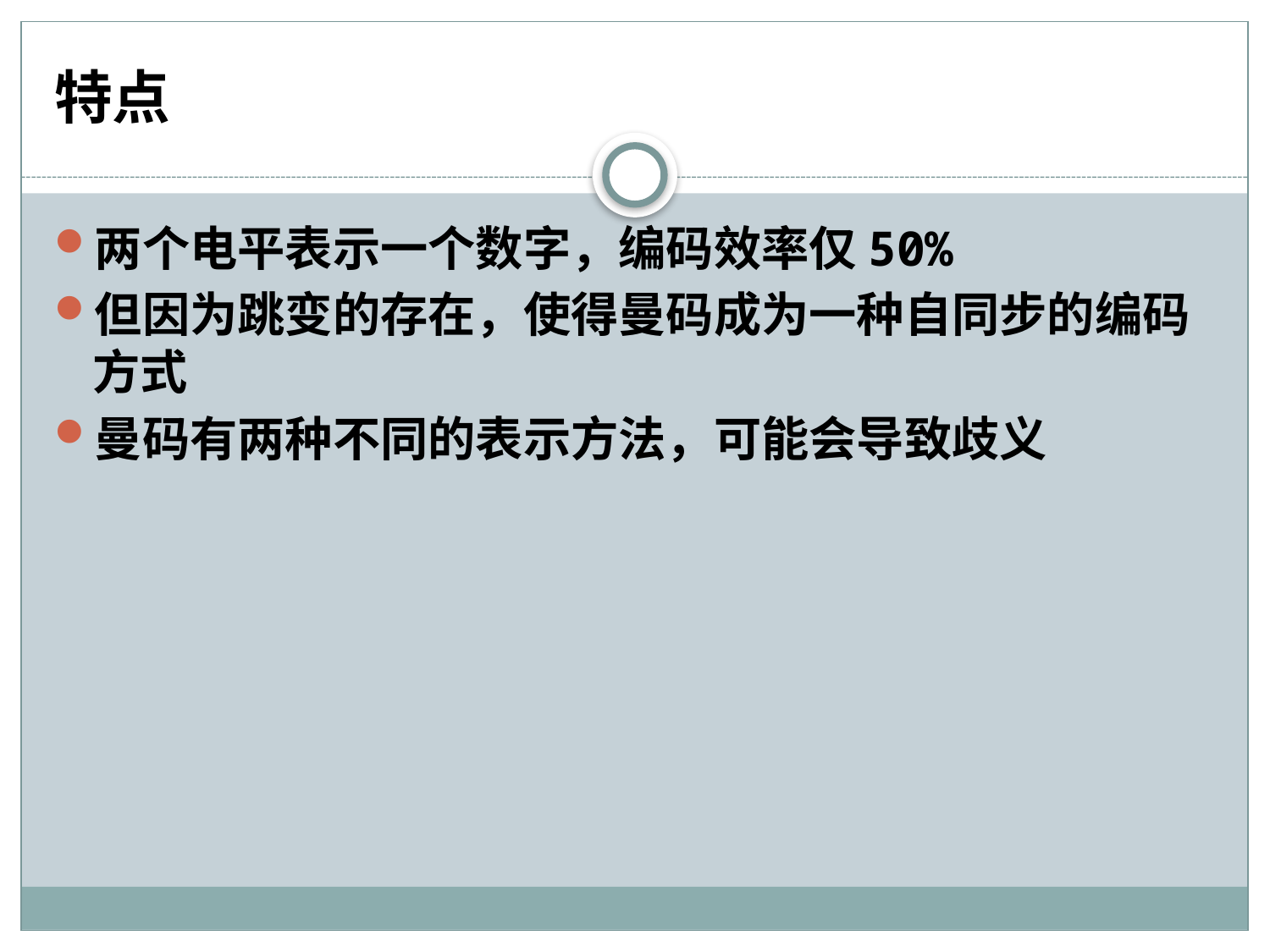

# 特点
两个电平表示一个数字，编码效率仅50%
但因为跳变的存在，使得曼码成为一种自同步的编码方式
曼码有两种不同的表示方法，可能会导致歧义